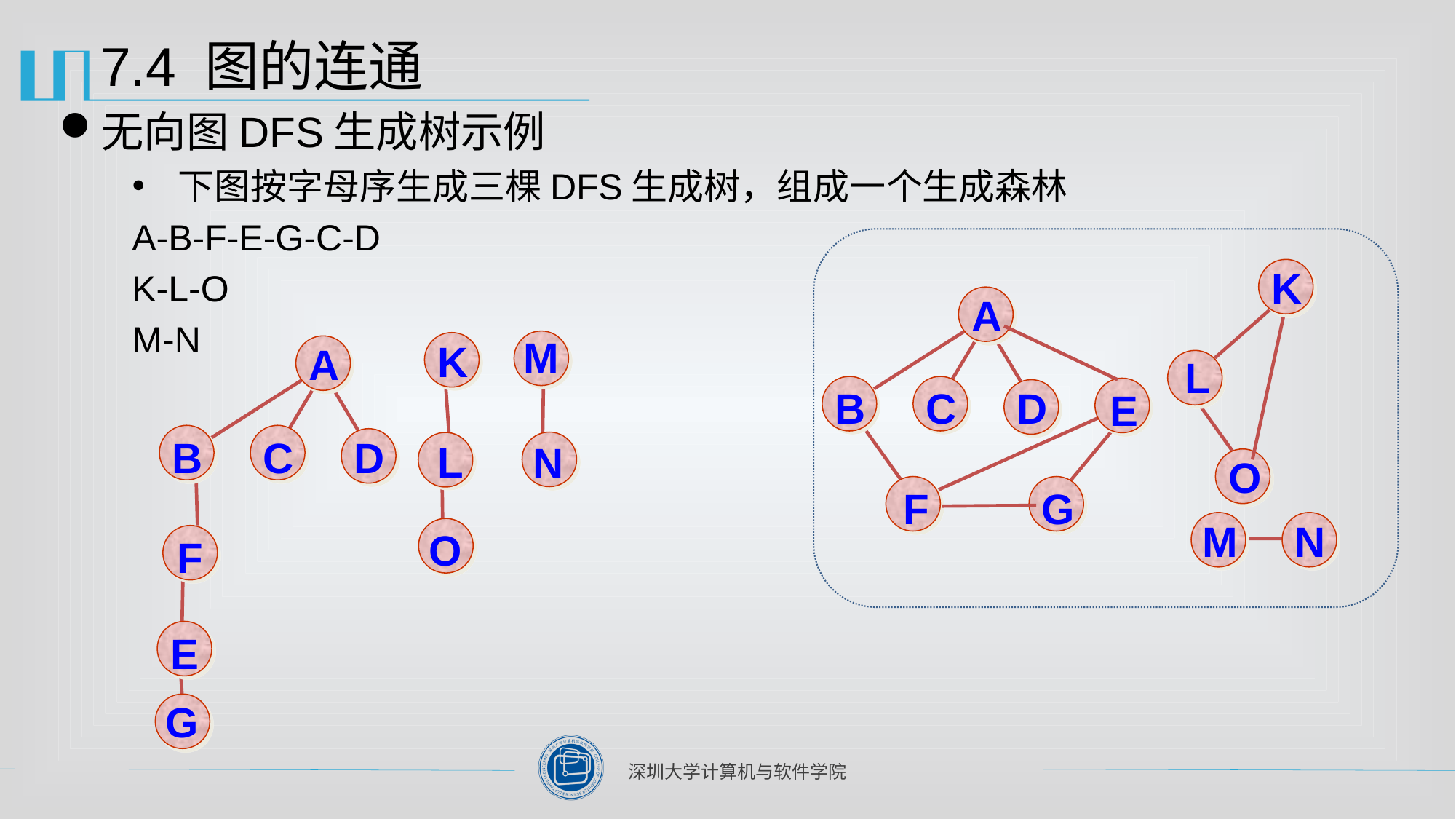

# 7.4 图的连通
无向图DFS生成树示例
下图按字母序生成三棵DFS生成树，组成一个生成森林
A-B-F-E-G-C-D
K-L-O
M-N

K

L

O

A

B

C
D

E

F

G

M
N

M

N

K

L

O

A

B

C
D

F

E

G

71